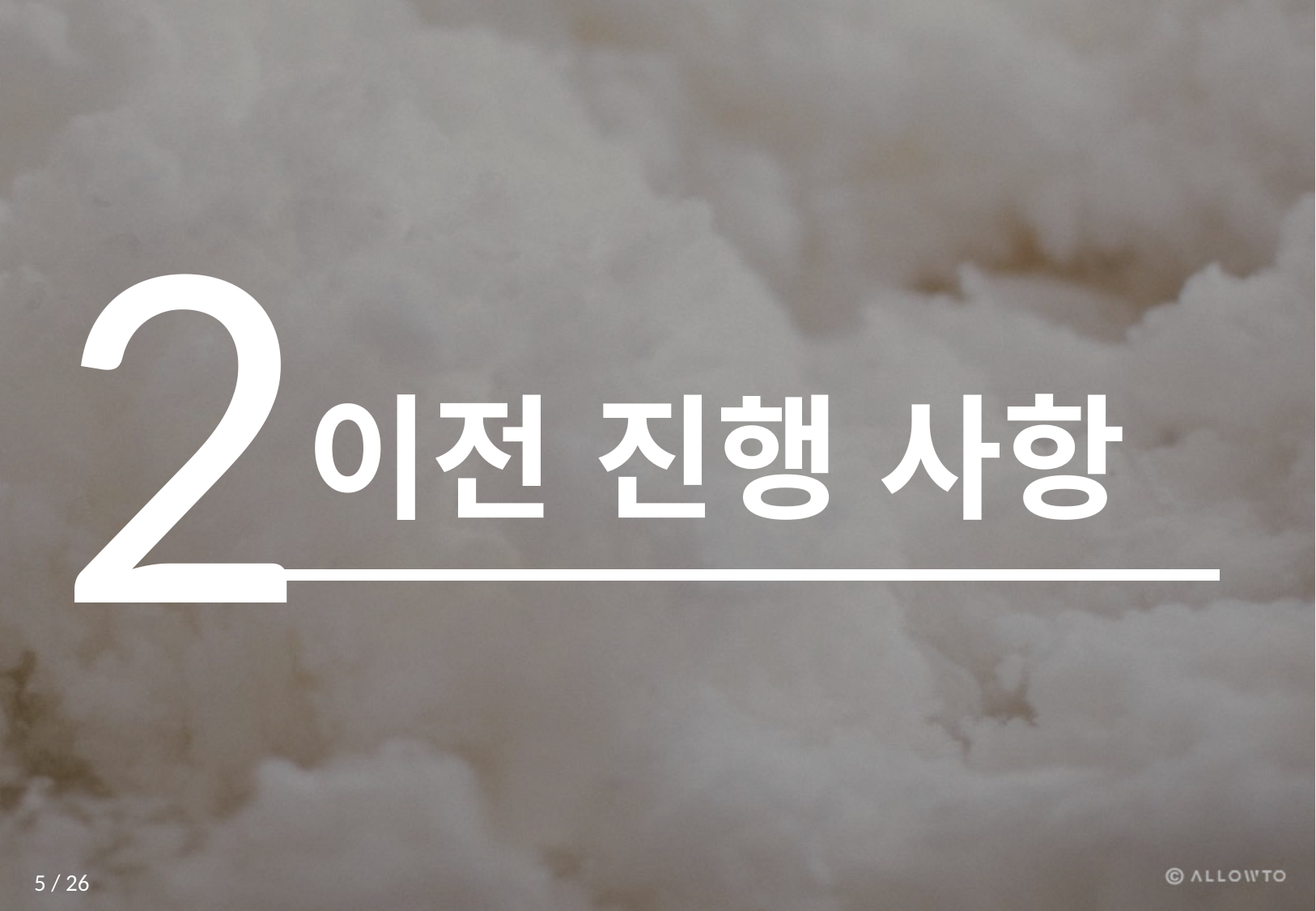

2
이전 진행 사항

5 / 26